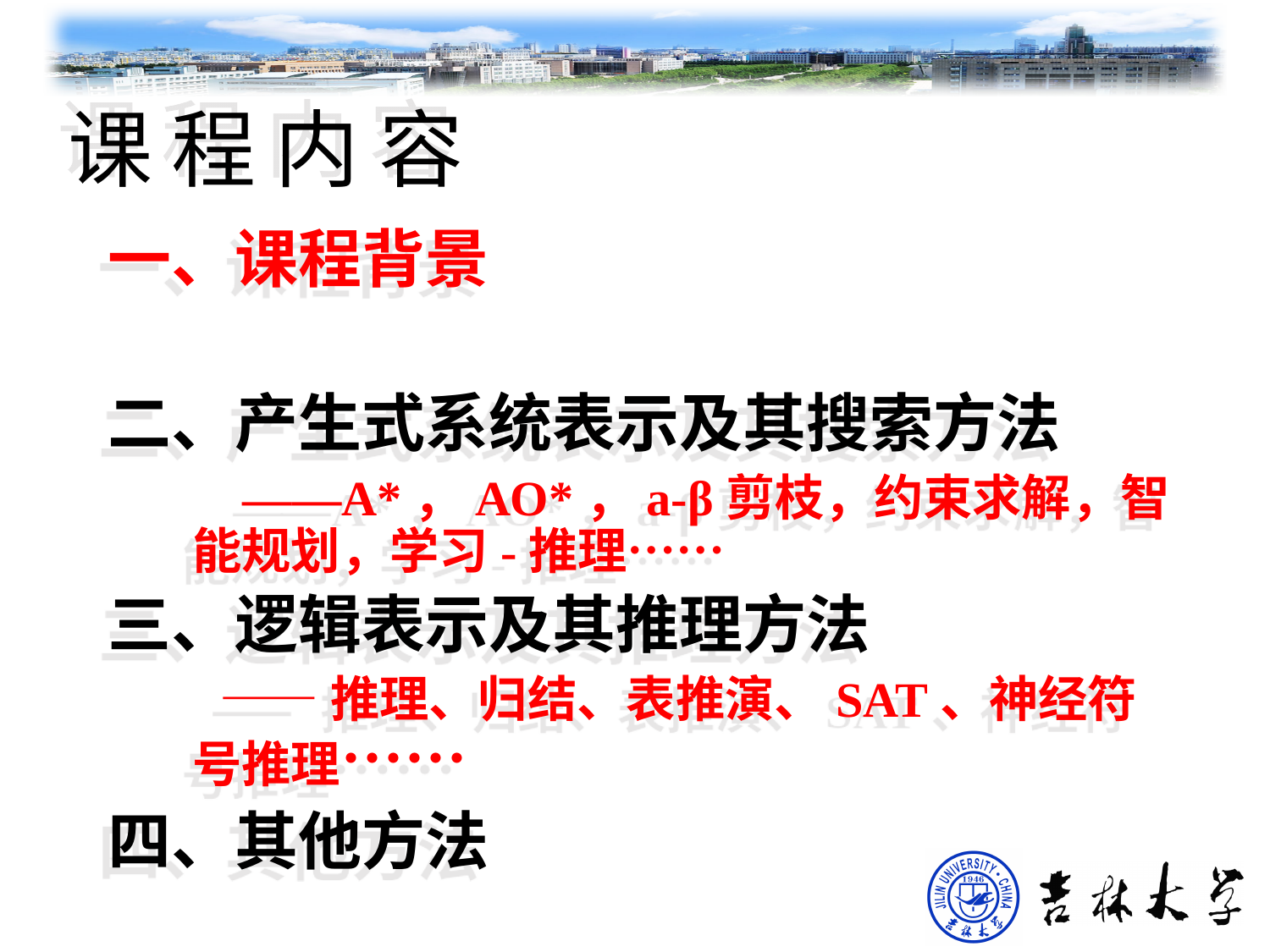

# 课 程 内 容
一、课程背景

二、产生式系统表示及其搜索方法
           ——A*，AO*，a-β剪枝，约束求解，智能规划，学习-推理……
三、逻辑表示及其推理方法
          ——推理、归结、表推演、SAT、神经符号推理……
四、其他方法